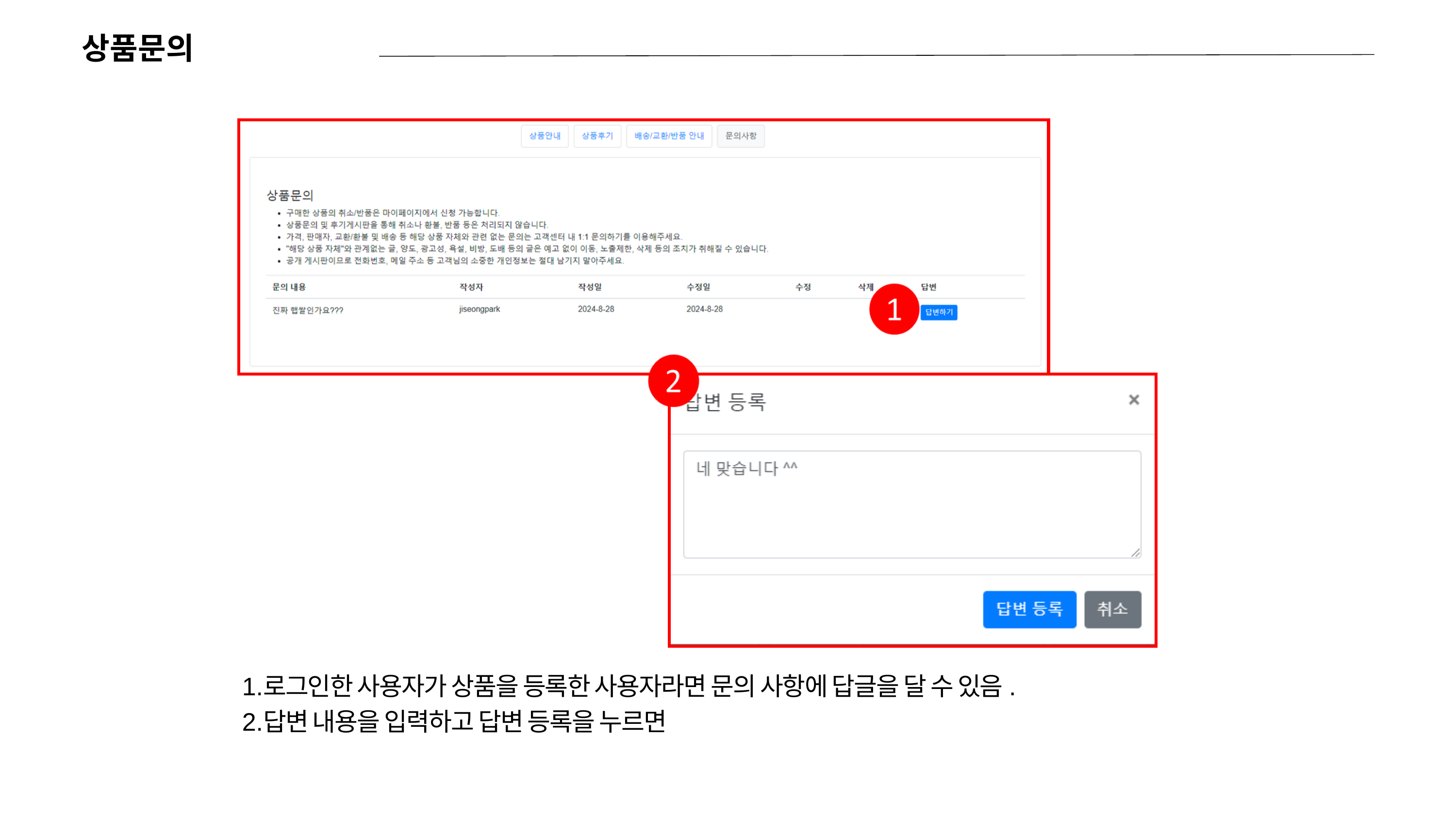

상품문의

로그인한 사용자가 상품을 등록한 사용자라면 문의 사항에 답글을 달 수 있음.
답변 내용을 입력하고 답변 등록을 누르면